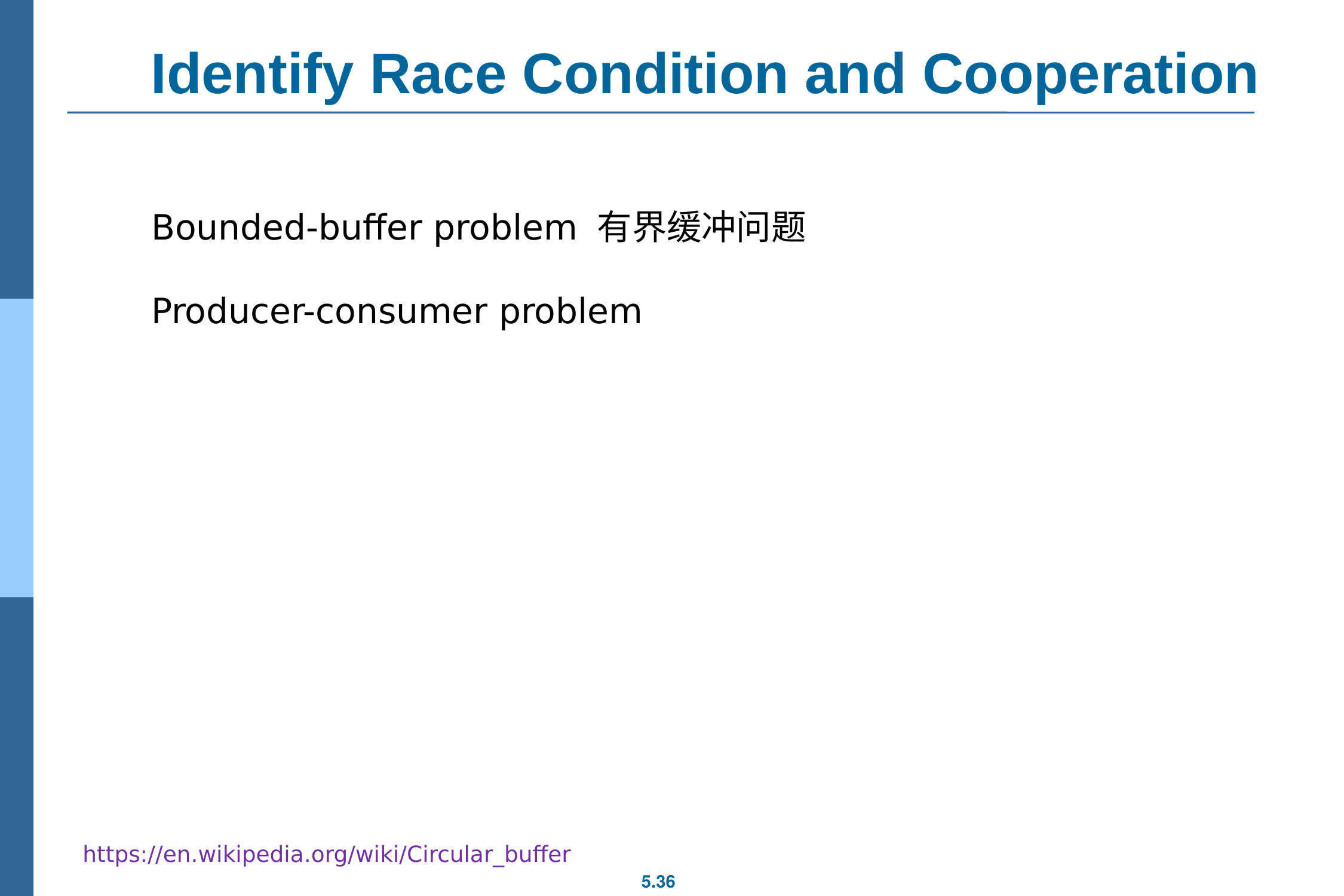

# Identify Race Condition and Cooperation
Bounded-buffer problem 有界缓冲问题

Producer-consumer problem

https://en.wikipedia.org/wiki/Circular_buffer